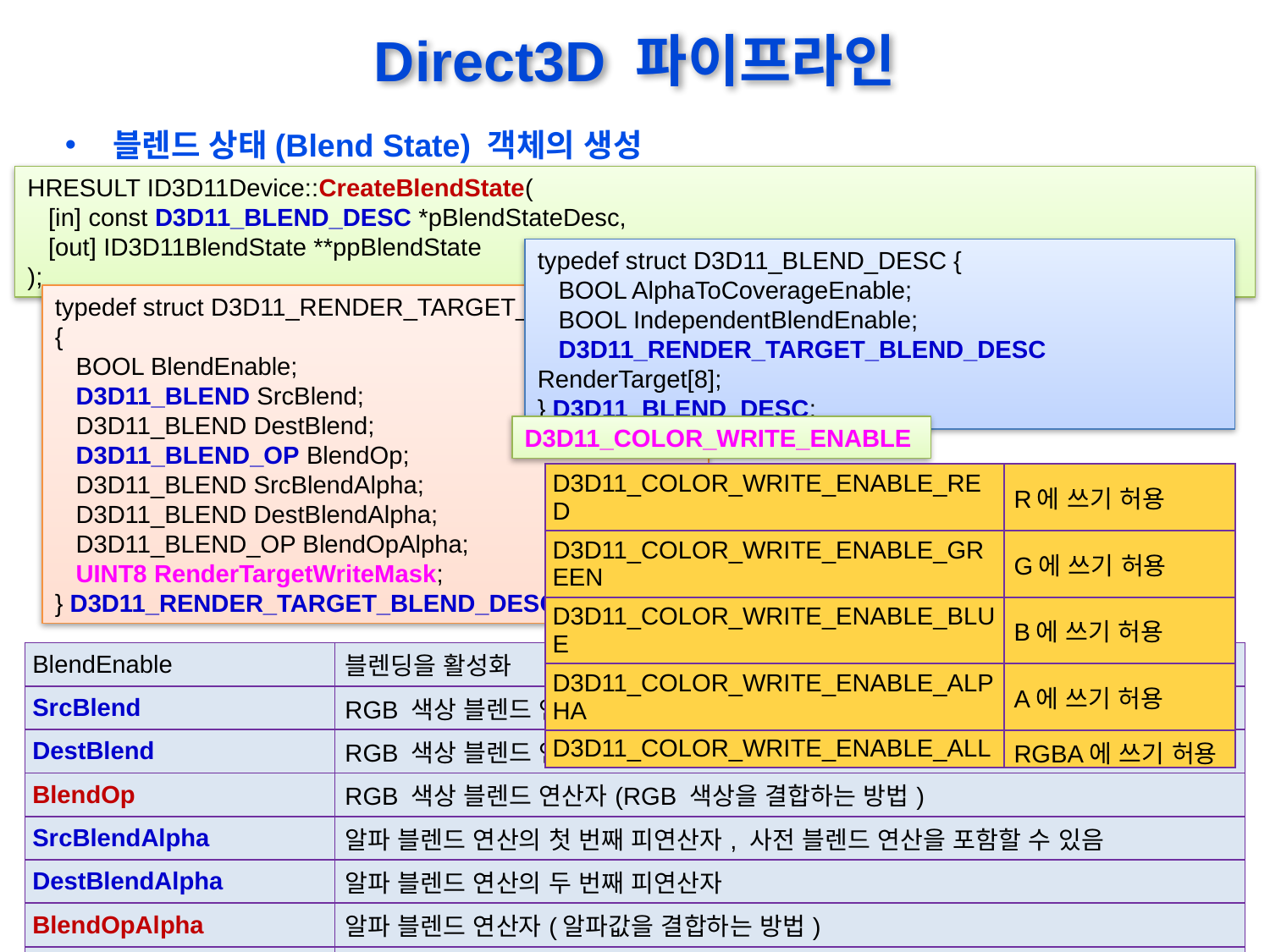

# Direct3D 파이프라인
블렌드 상태(Blend State) 객체의 생성

HRESULT ID3D11Device::CreateBlendState(
   [in] const D3D11_BLEND_DESC *pBlendStateDesc,
   [out] ID3D11BlendState **ppBlendState
);
typedef struct D3D11_BLEND_DESC {
   BOOL AlphaToCoverageEnable;
   BOOL IndependentBlendEnable;
   D3D11_RENDER_TARGET_BLEND_DESC RenderTarget[8];
} D3D11_BLEND_DESC;
typedef struct D3D11_RENDER_TARGET_BLEND_DESC {
   BOOL BlendEnable;
   D3D11_BLEND SrcBlend;
   D3D11_BLEND DestBlend;
   D3D11_BLEND_OP BlendOp;
   D3D11_BLEND SrcBlendAlpha;
   D3D11_BLEND DestBlendAlpha;
   D3D11_BLEND_OP BlendOpAlpha;
   UINT8 RenderTargetWriteMask;
} D3D11_RENDER_TARGET_BLEND_DESC;
D3D11_COLOR_WRITE_ENABLE
| D3D11\_COLOR\_WRITE\_ENABLE\_RED | R에 쓰기 허용 |
| --- | --- |
| D3D11\_COLOR\_WRITE\_ENABLE\_GREEN | G에 쓰기 허용 |
| D3D11\_COLOR\_WRITE\_ENABLE\_BLUE | B에 쓰기 허용 |
| D3D11\_COLOR\_WRITE\_ENABLE\_ALPHA | A에 쓰기 허용 |
| D3D11\_COLOR\_WRITE\_ENABLE\_ALL | RGBA에 쓰기 허용 |
| BlendEnable | 블렌딩을 활성화 |
| --- | --- |
| SrcBlend | RGB 색상 블렌드 연산의 첫 번째 피연산자, 사전 블렌드 연산을 포함할 수 있음 |
| DestBlend | RGB 색상 블렌드 연산의 두 번째 피연산자, 사전 블렌드 연산을 포함할 수 있음 |
| BlendOp | RGB 색상 블렌드 연산자(RGB 색상을 결합하는 방법) |
| SrcBlendAlpha | 알파 블렌드 연산의 첫 번째 피연산자, 사전 블렌드 연산을 포함할 수 있음 |
| DestBlendAlpha | 알파 블렌드 연산의 두 번째 피연산자 |
| BlendOpAlpha | 알파 블렌드 연산자(알파값을 결합하는 방법) |
| RenderTargetWriteMask | 블렌드 타겟에 적용할 매스크(8-비트), ORing |